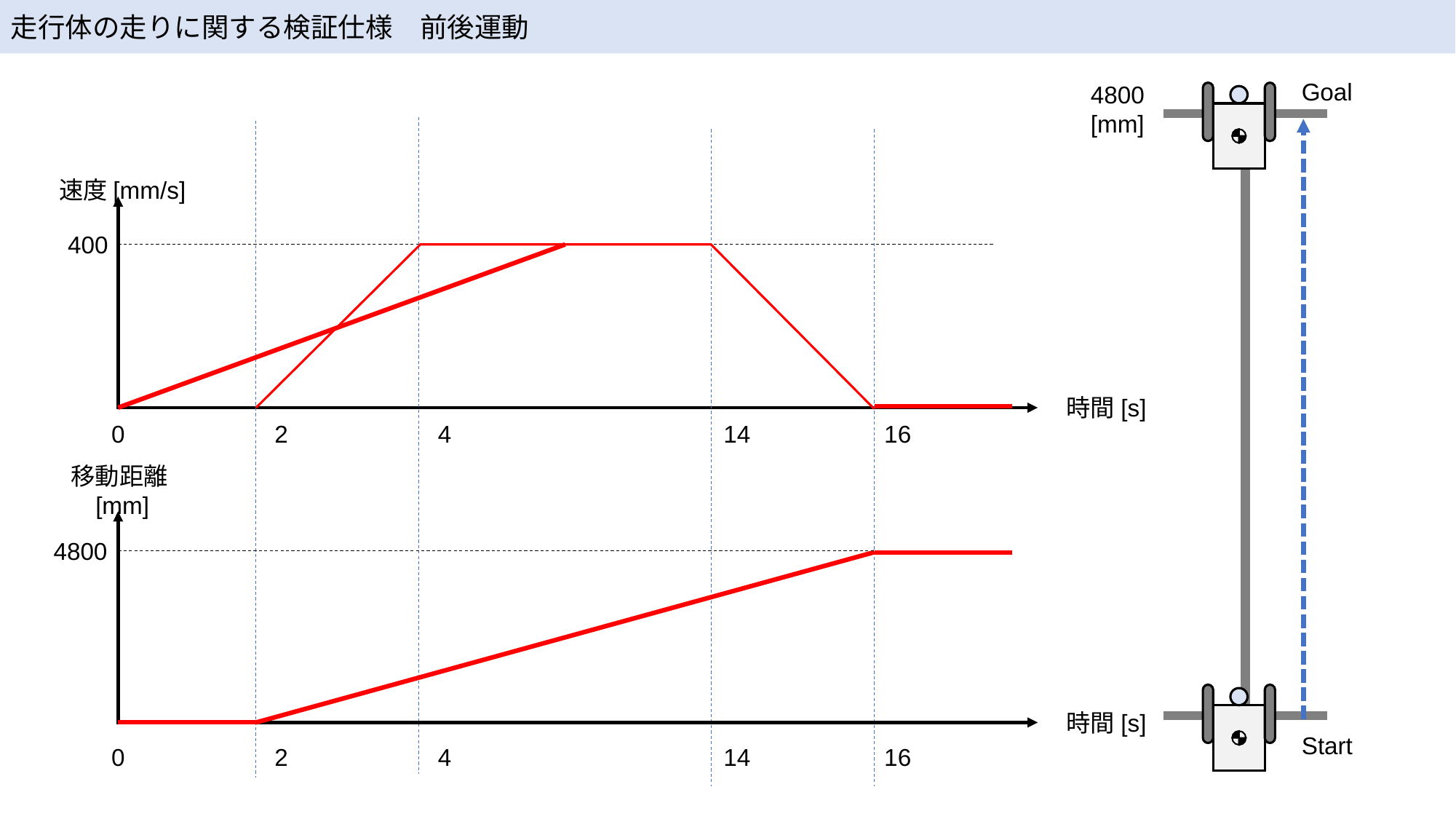

走行体の走りに関する検証仕様　前後運動
Goal
4800
[mm]

速度[mm/s]

400

時間[s]
0
2
4
14
16
移動距離[mm]

4800

時間[s]
Start
0
2
4
14
16